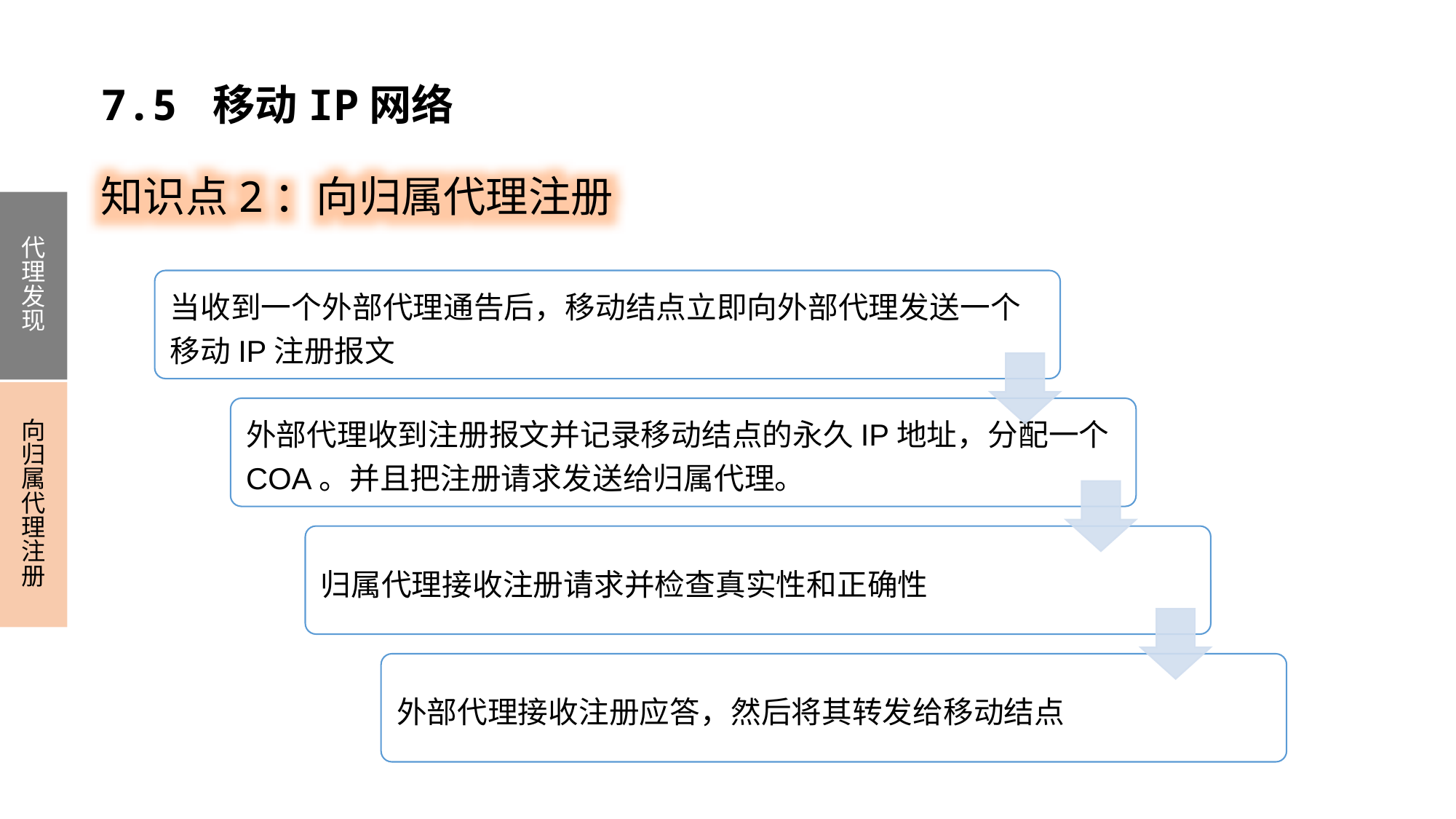

7.5 移动IP网络
知识点2：向归属代理注册
代理发现
向归属代理注册
当收到一个外部代理通告后，移动结点立即向外部代理发送一个移动IP注册报文
外部代理收到注册报文并记录移动结点的永久IP地址，分配一个COA。并且把注册请求发送给归属代理。
归属代理接收注册请求并检查真实性和正确性
外部代理接收注册应答，然后将其转发给移动结点